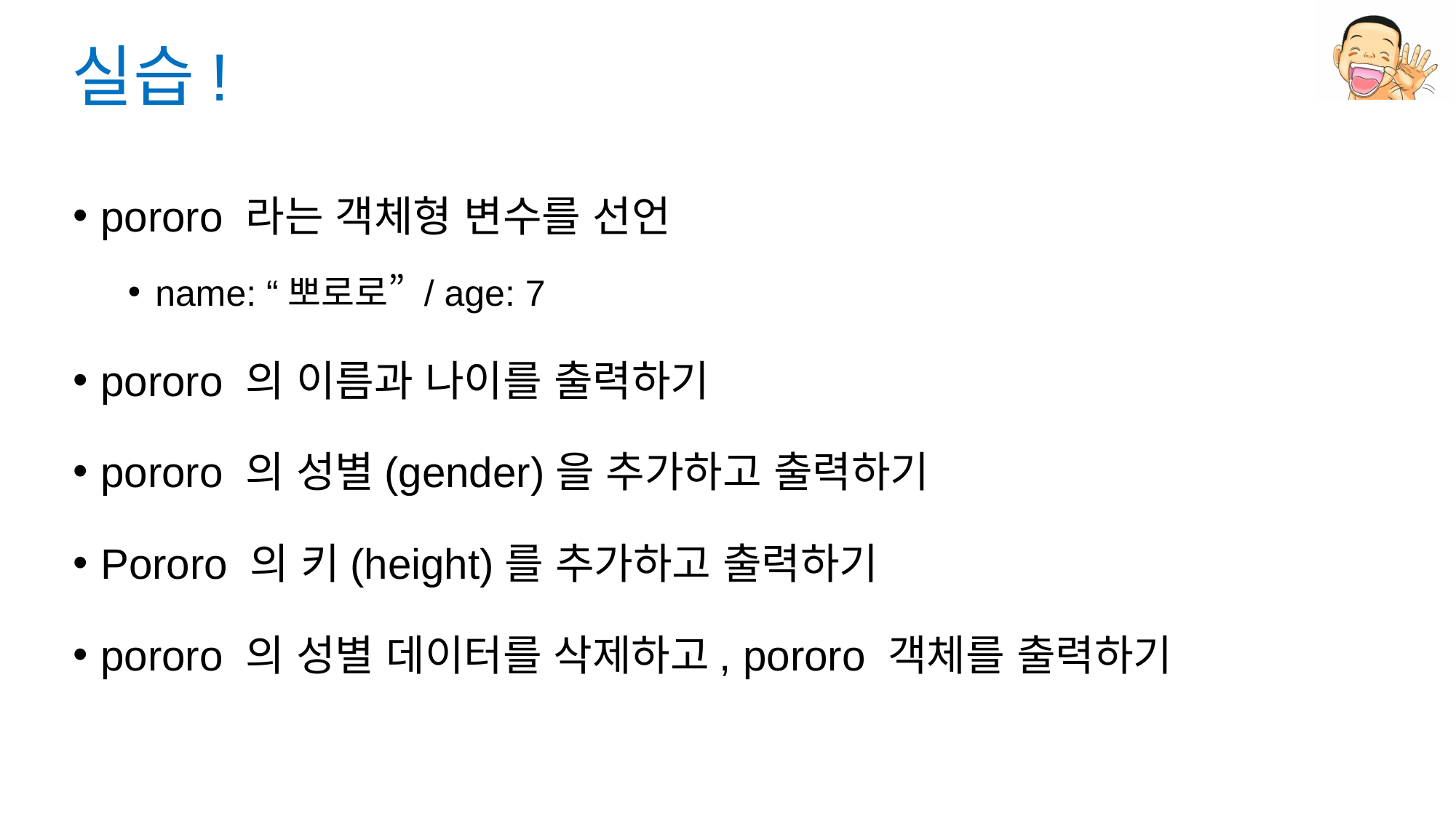

# 실습!
pororo 라는 객체형 변수를 선언
name: “뽀로로” / age: 7
pororo 의 이름과 나이를 출력하기
pororo 의 성별(gender)을 추가하고 출력하기
Pororo 의 키(height)를 추가하고 출력하기
pororo 의 성별 데이터를 삭제하고, pororo 객체를 출력하기